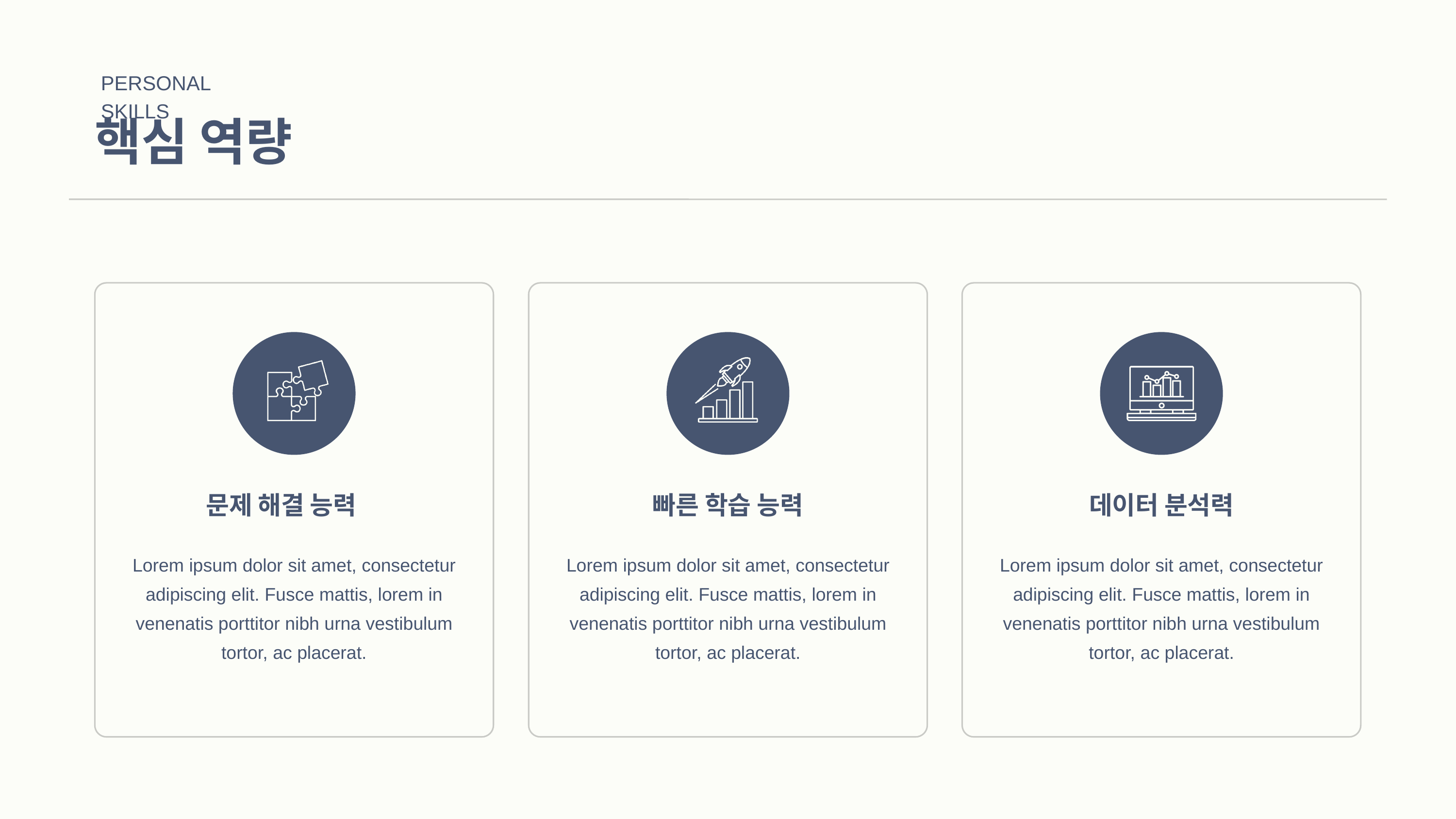

PERSONAL SKILLS
핵심 역량

문제 해결 능력
빠른 학습 능력
데이터 분석력
Lorem ipsum dolor sit amet, consectetur adipiscing elit. Fusce mattis, lorem in venenatis porttitor nibh urna vestibulum tortor, ac placerat.
Lorem ipsum dolor sit amet, consectetur adipiscing elit. Fusce mattis, lorem in venenatis porttitor nibh urna vestibulum tortor, ac placerat.
Lorem ipsum dolor sit amet, consectetur adipiscing elit. Fusce mattis, lorem in venenatis porttitor nibh urna vestibulum tortor, ac placerat.